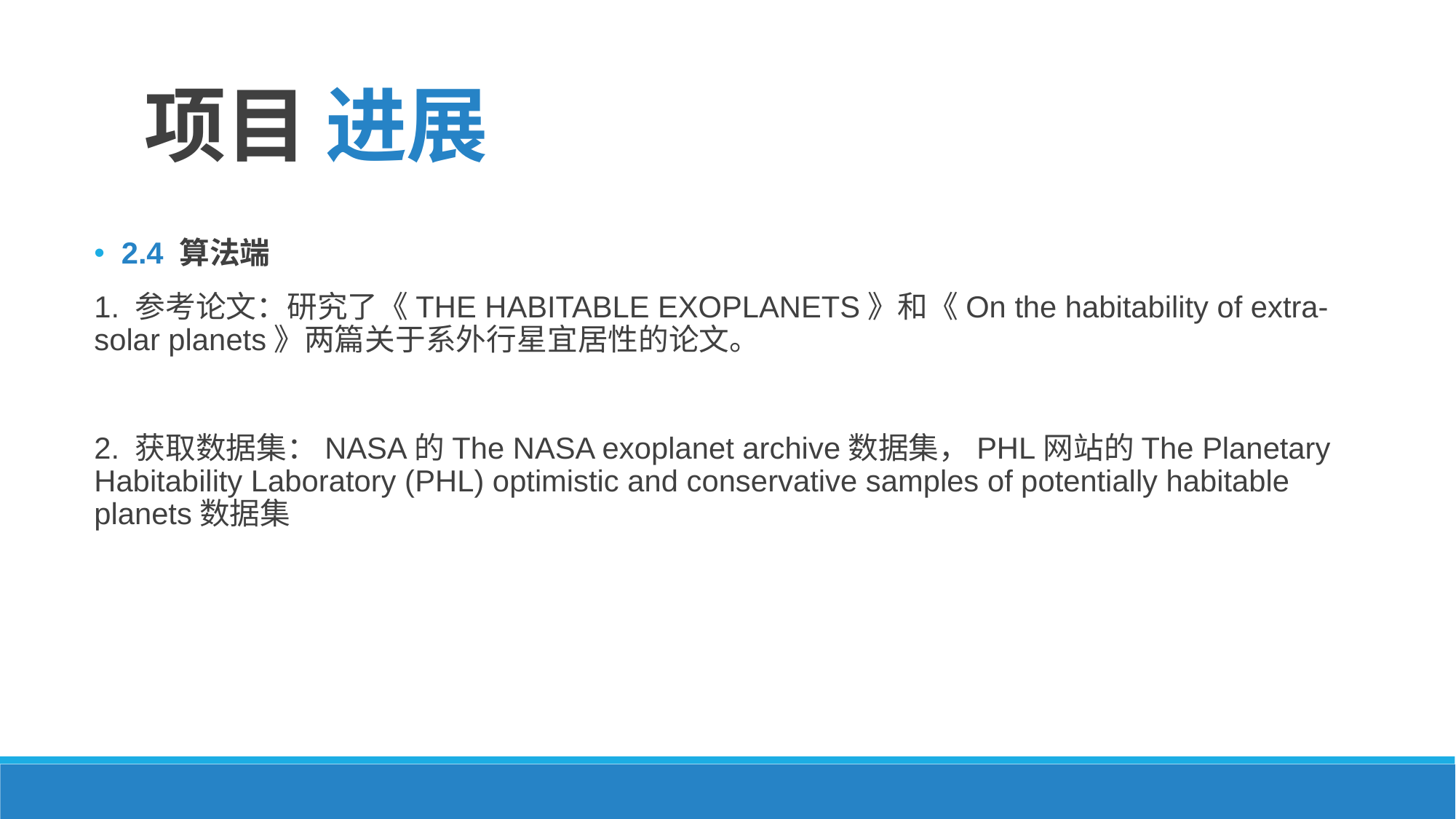

项目 进展
2.4 算法端
1. 参考论文：研究了《THE HABITABLE EXOPLANETS》和《On the habitability of extra-solar planets》两篇关于系外行星宜居性的论文。

2. 获取数据集：NASA的The NASA exoplanet archive数据集，PHL网站的The Planetary Habitability Laboratory (PHL) optimistic and conservative samples of potentially habitable planets数据集